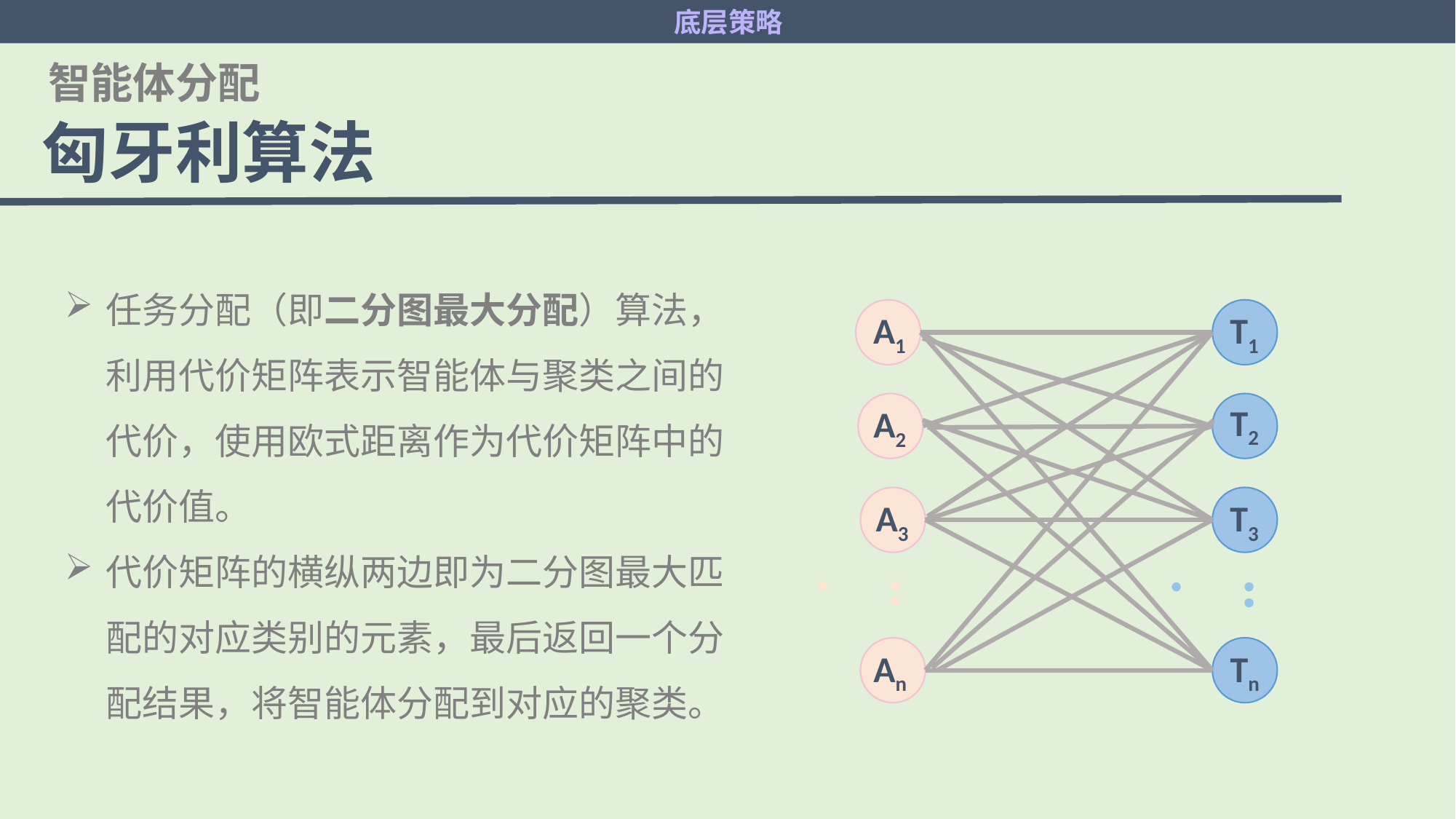

底层策略
智能体分配
匈牙利算法
任务分配（即二分图最大分配）算法，利用代价矩阵表示智能体与聚类之间的代价，使用欧式距离作为代价矩阵中的代价值。
代价矩阵的横纵两边即为二分图最大匹配的对应类别的元素，最后返回一个分配结果，将智能体分配到对应的聚类。

A1
T1

T2
A2

A3
T3
...
...

An
Tn